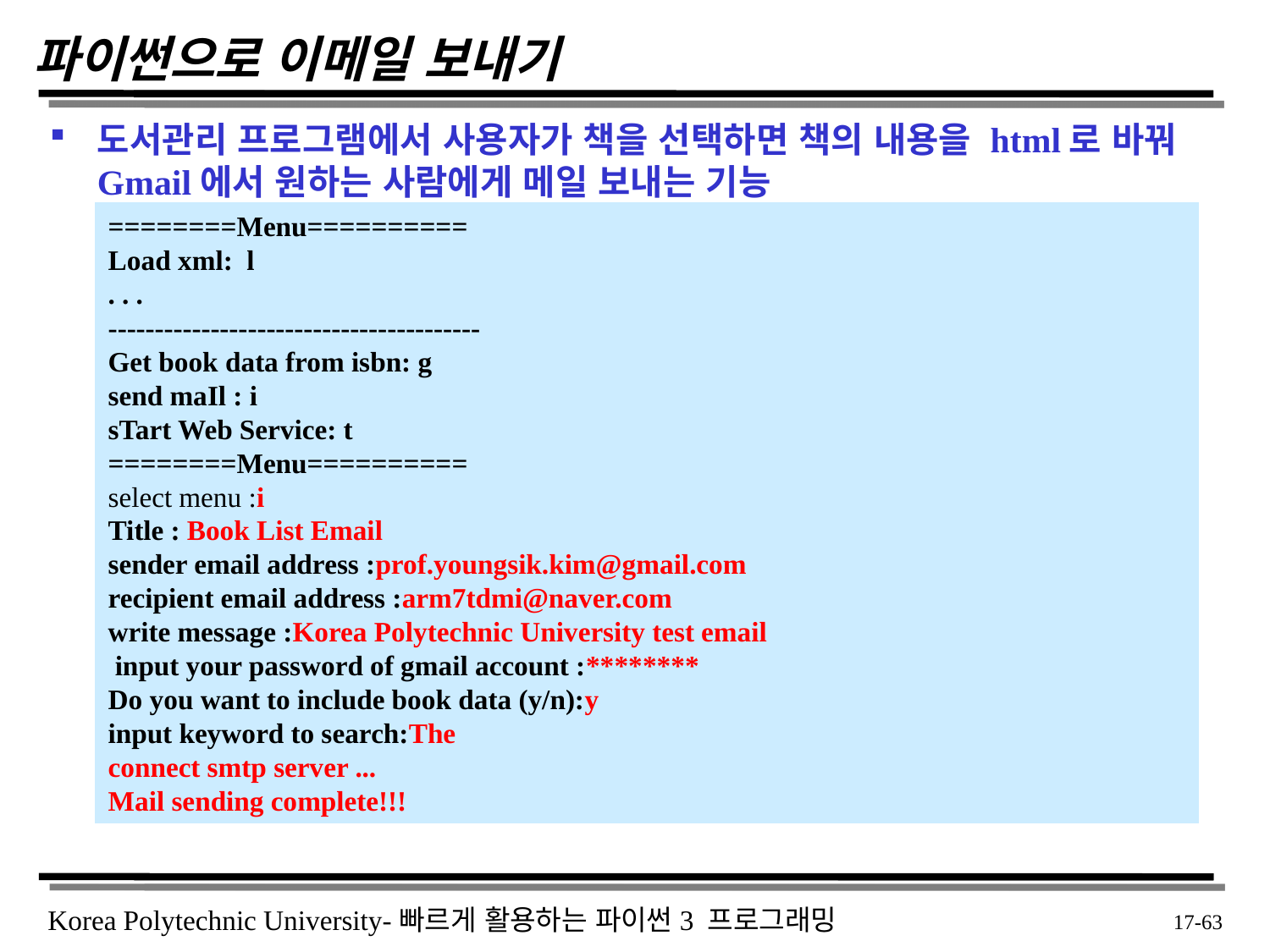

# 파이썬으로 이메일 보내기
도서관리 프로그램에서 사용자가 책을 선택하면 책의 내용을 html로 바꿔 Gmail에서 원하는 사람에게 메일 보내는 기능

========Menu==========
Load xml:  l
. . .
----------------------------------------
Get book data from isbn: g
send maIl : i
sTart Web Service: t
========Menu==========
select menu :i
Title : Book List Email
sender email address :prof.youngsik.kim@gmail.com
recipient email address :arm7tdmi@naver.com
write message :Korea Polytechnic University test email
 input your password of gmail account :********
Do you want to include book data (y/n):y
input keyword to search:The
connect smtp server ...
Mail sending complete!!!
 17-63